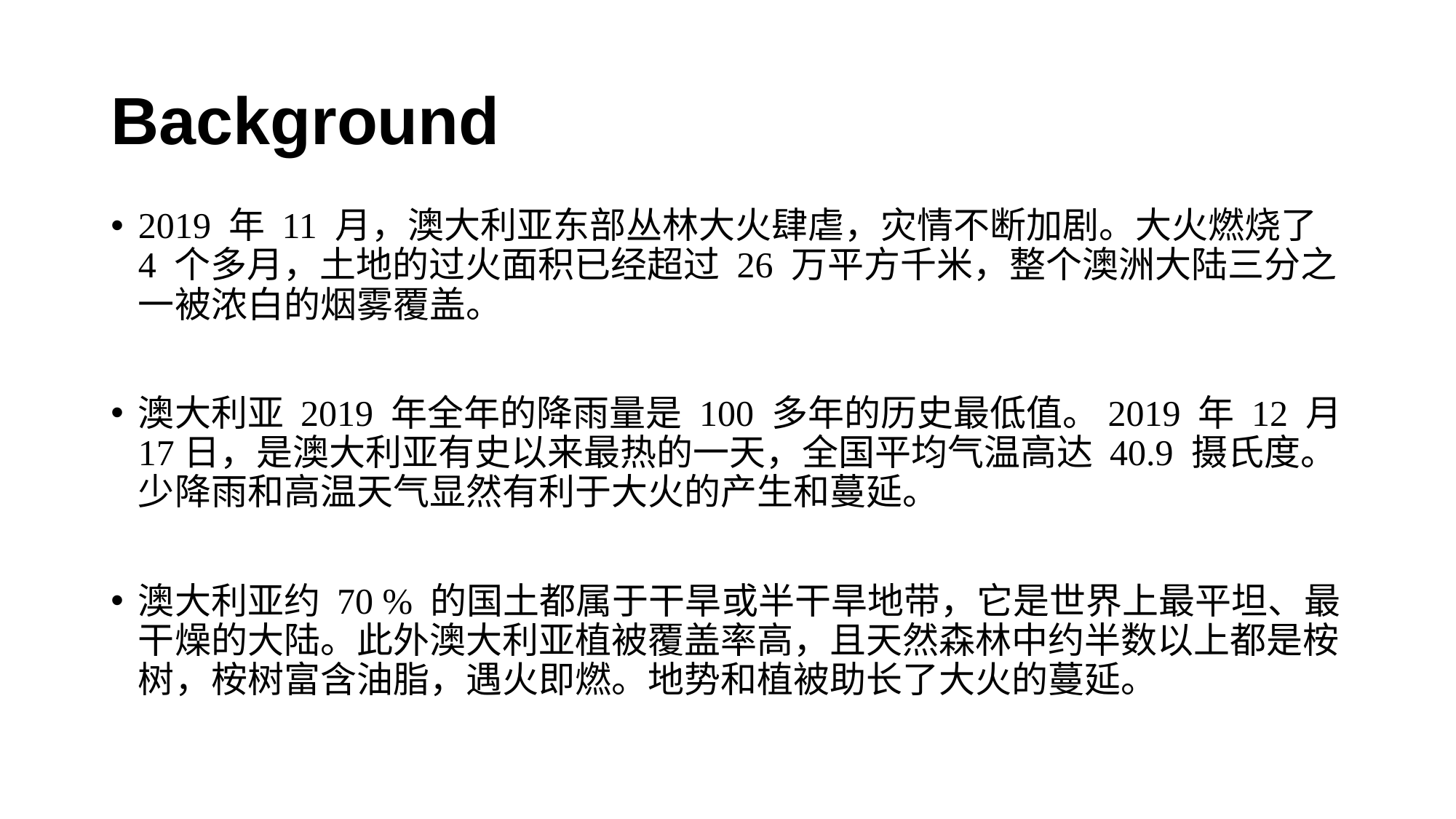

# Background
2019 年 11 月，澳大利亚东部丛林大火肆虐，灾情不断加剧。大火燃烧了 4 个多月，土地的过火面积已经超过 26 万平方千米，整个澳洲大陆三分之一被浓白的烟雾覆盖。

澳大利亚 2019 年全年的降雨量是 100 多年的历史最低值。2019 年 12 月 17日，是澳大利亚有史以来最热的一天，全国平均气温高达 40.9 摄氏度。少降雨和高温天气显然有利于大火的产生和蔓延。

澳大利亚约 70 % 的国土都属于干旱或半干旱地带，它是世界上最平坦、最干燥的大陆。此外澳大利亚植被覆盖率高，且天然森林中约半数以上都是桉树，桉树富含油脂，遇火即燃。地势和植被助长了大火的蔓延。